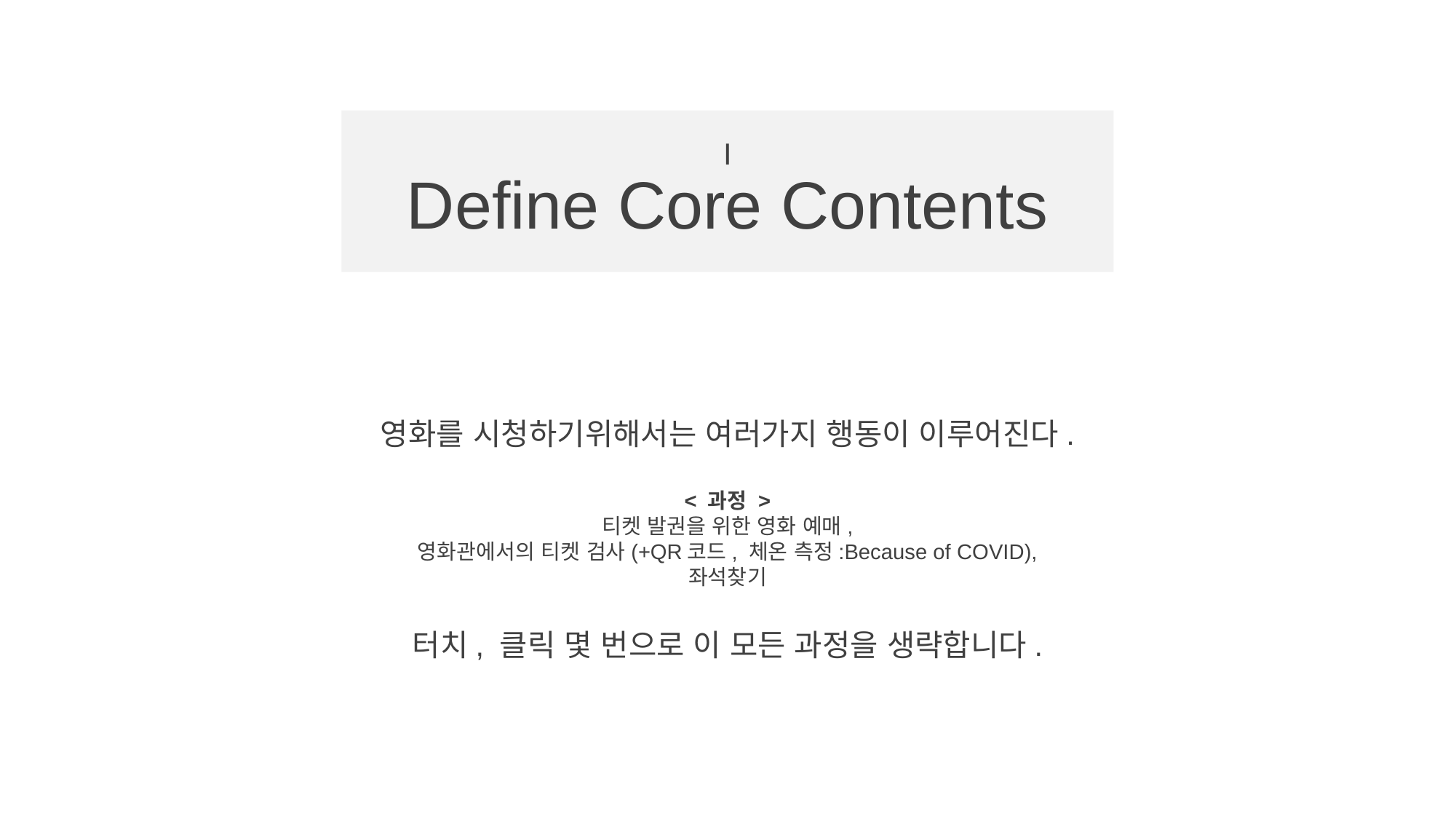

# I Define Core Contents
영화를 시청하기위해서는 여러가지 행동이 이루어진다.

< 과정 >
티켓 발권을 위한 영화 예매,
영화관에서의 티켓 검사(+QR코드, 체온 측정:Because of COVID),
좌석찾기

터치, 클릭 몇 번으로 이 모든 과정을 생략합니다.